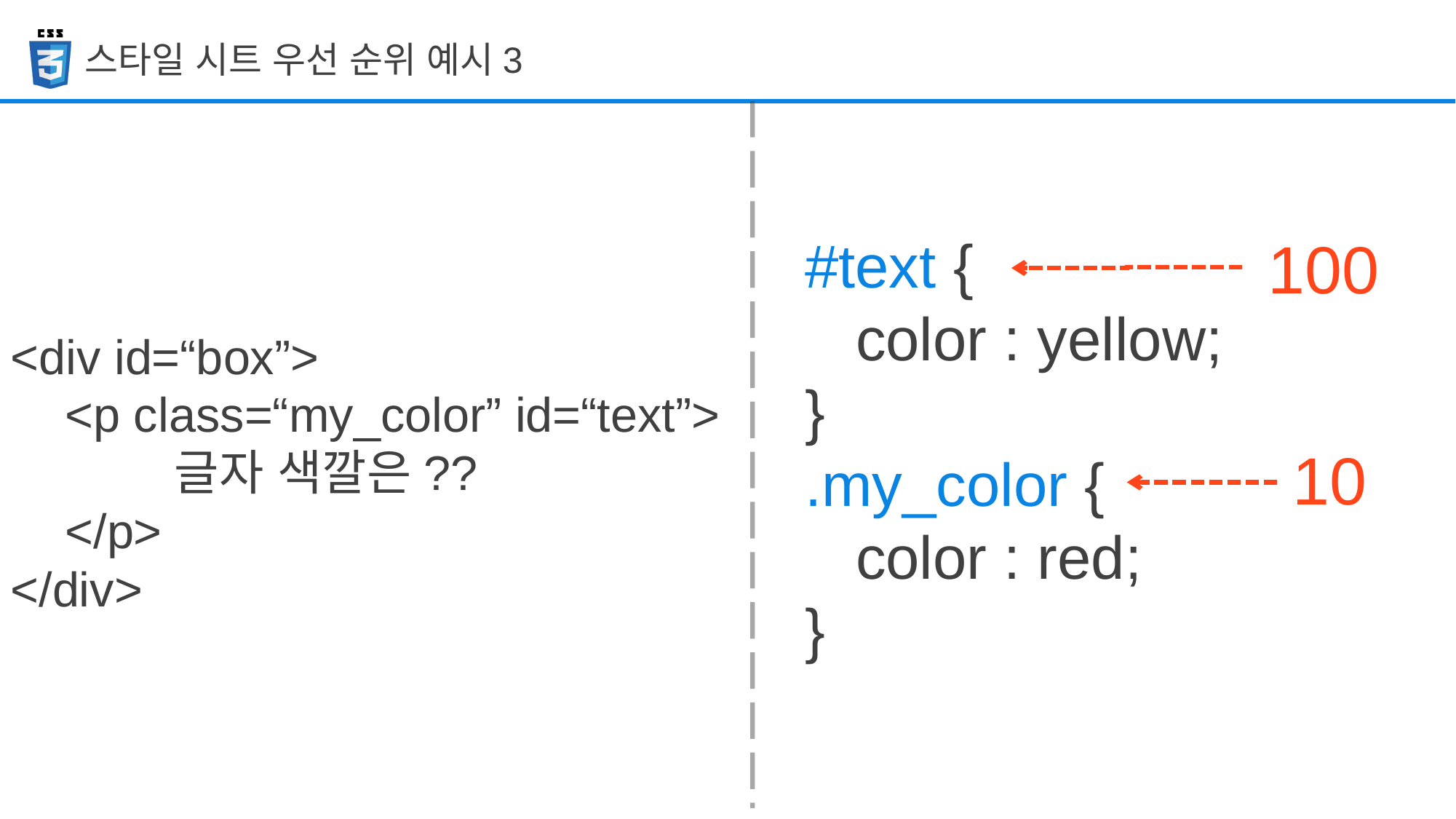

스타일 시트 우선 순위 예시3
#text {
   color : yellow;
}
.my_color {
   color : red;
}
100
<div id=“box”>
<p class=“my_color” id=“text”>
	글자 색깔은??
</p>
</div>
10